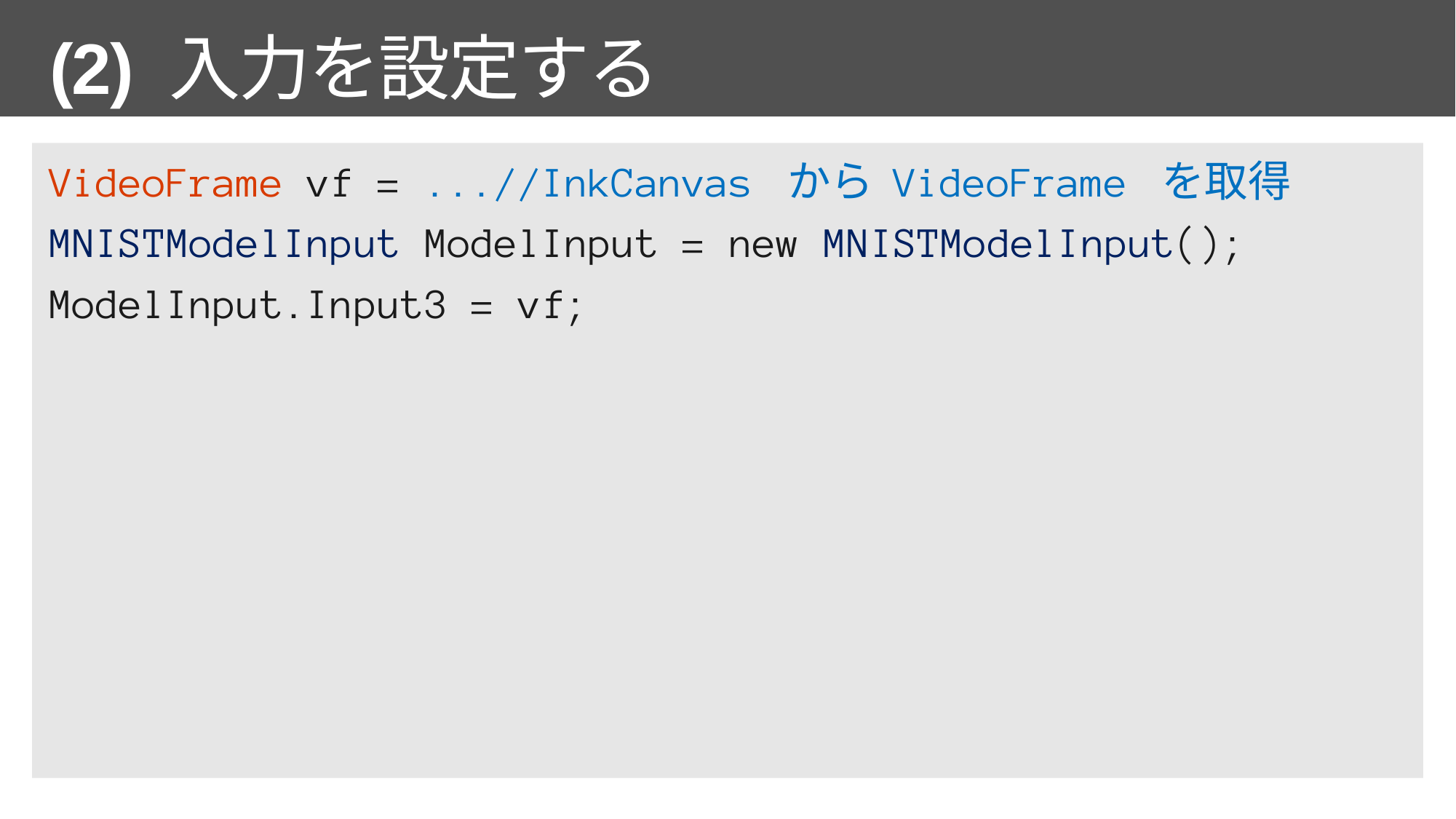

# (2) 入力を設定する
VideoFrame vf = ...//InkCanvas から VideoFrame を取得
MNISTModelInput ModelInput = new MNISTModelInput();
ModelInput.Input3 = vf;